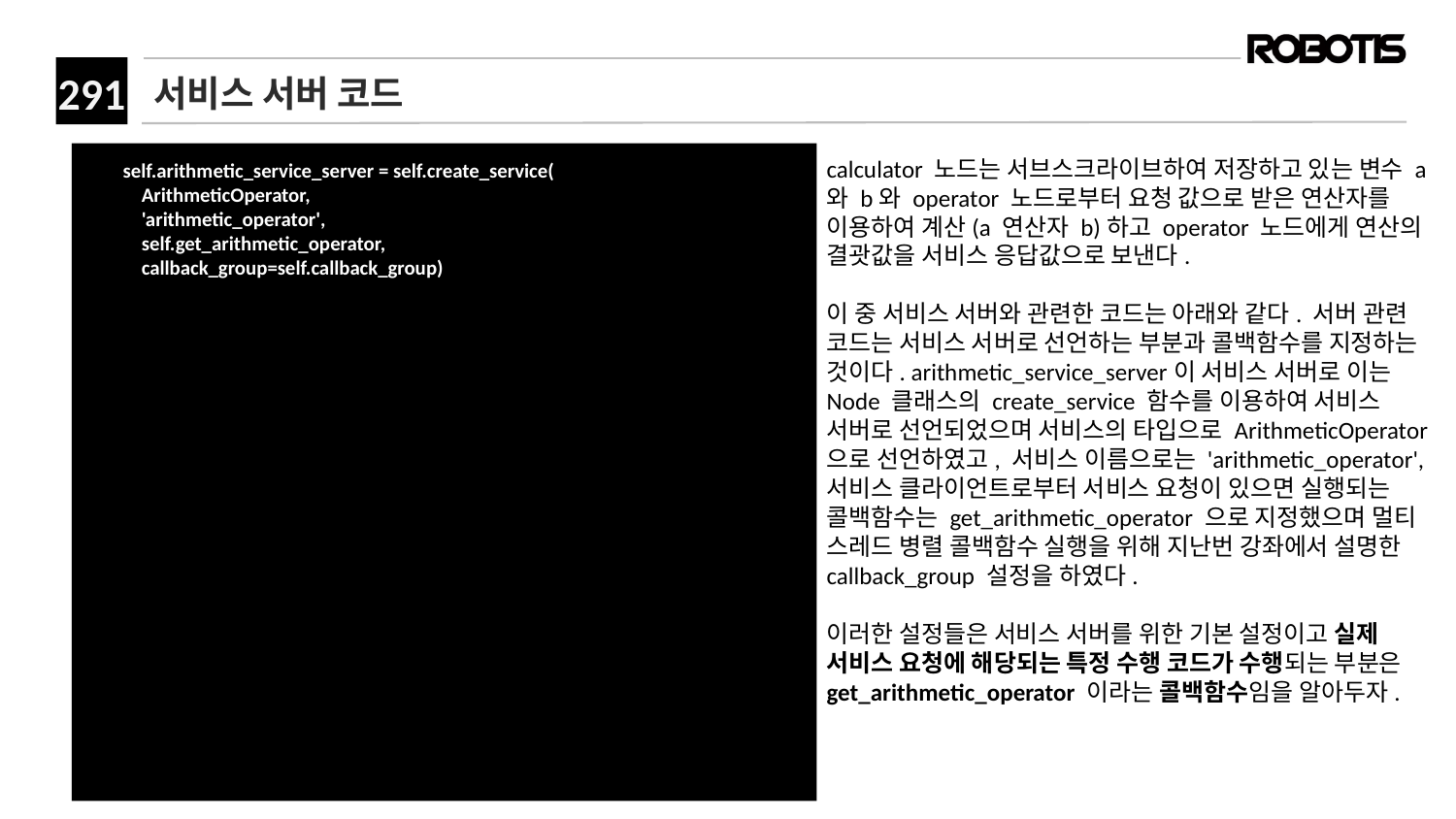

# 서비스 서버 코드
        self.arithmetic_service_server = self.create_service(
            ArithmeticOperator,
            'arithmetic_operator',
            self.get_arithmetic_operator,
            callback_group=self.callback_group)

calculator 노드는 서브스크라이브하여 저장하고 있는 변수 a와 b와 operator 노드로부터 요청 값으로 받은 연산자를 이용하여 계산(a 연산자 b)하고 operator 노드에게 연산의 결괏값을 서비스 응답값으로 보낸다.

이 중 서비스 서버와 관련한 코드는 아래와 같다. 서버 관련 코드는 서비스 서버로 선언하는 부분과 콜백함수를 지정하는 것이다. arithmetic_service_server이 서비스 서버로 이는 Node 클래스의 create_service 함수를 이용하여 서비스 서버로 선언되었으며 서비스의 타입으로 ArithmeticOperator으로 선언하였고, 서비스 이름으로는 'arithmetic_operator', 서비스 클라이언트로부터 서비스 요청이 있으면 실행되는 콜백함수는 get_arithmetic_operator 으로 지정했으며 멀티 스레드 병렬 콜백함수 실행을 위해 지난번 강좌에서 설명한 callback_group 설정을 하였다.

이러한 설정들은 서비스 서버를 위한 기본 설정이고 실제 서비스 요청에 해당되는 특정 수행 코드가 수행되는 부분은 get_arithmetic_operator 이라는 콜백함수임을 알아두자.